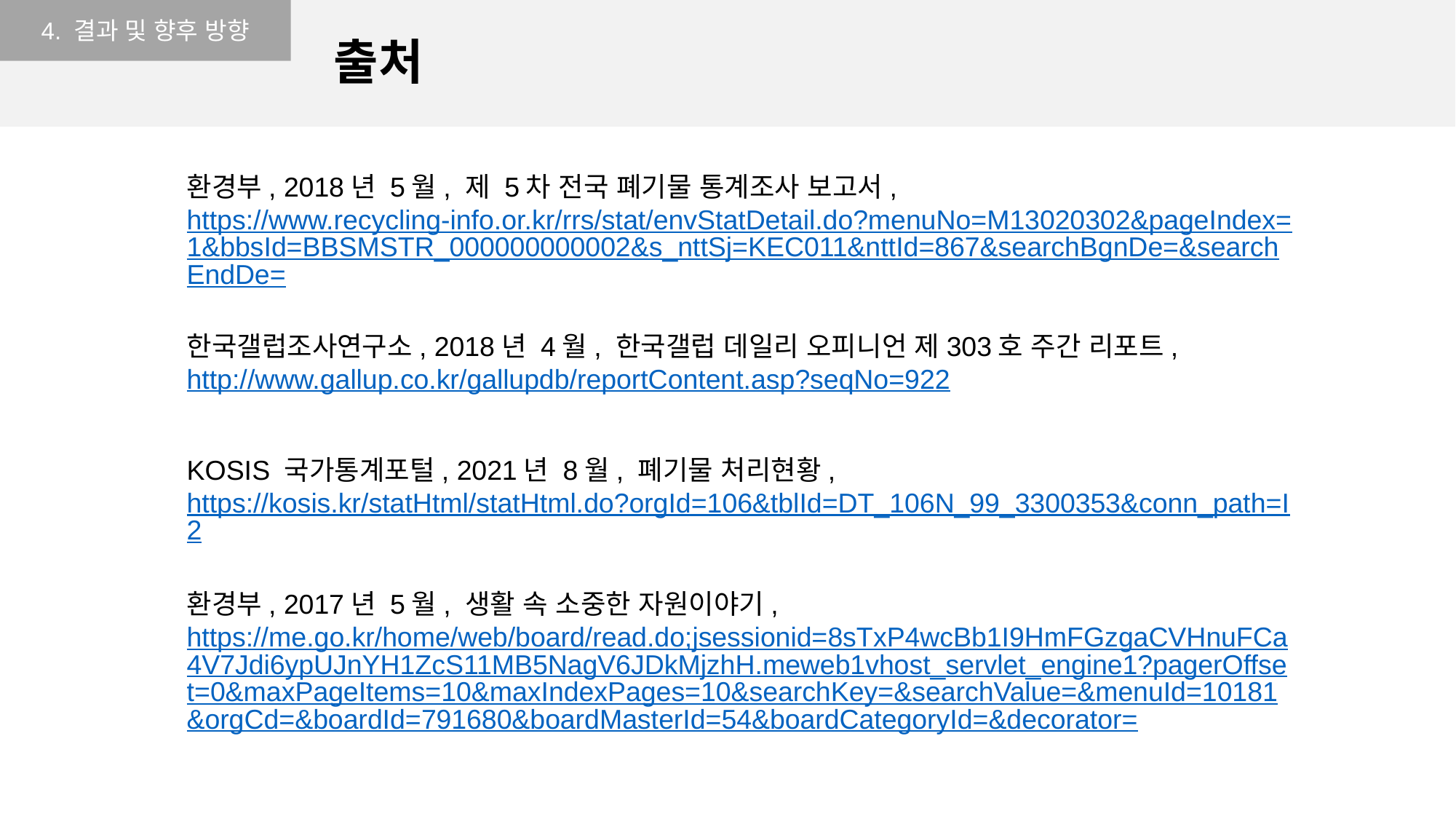

4. 결과 및 향후 방향
출처
환경부, 2018년 5월, 제 5차 전국 폐기물 통계조사 보고서, https://www.recycling-info.or.kr/rrs/stat/envStatDetail.do?menuNo=M13020302&pageIndex=1&bbsId=BBSMSTR_000000000002&s_nttSj=KEC011&nttId=867&searchBgnDe=&searchEndDe=
한국갤럽조사연구소, 2018년 4월, 한국갤럽 데일리 오피니언 제303호 주간 리포트, http://www.gallup.co.kr/gallupdb/reportContent.asp?seqNo=922
KOSIS 국가통계포털, 2021년 8월, 폐기물 처리현황, https://kosis.kr/statHtml/statHtml.do?orgId=106&tblId=DT_106N_99_3300353&conn_path=I2
환경부, 2017년 5월, 생활 속 소중한 자원이야기,
https://me.go.kr/home/web/board/read.do;jsessionid=8sTxP4wcBb1I9HmFGzgaCVHnuFCa4V7Jdi6ypUJnYH1ZcS11MB5NagV6JDkMjzhH.meweb1vhost_servlet_engine1?pagerOffset=0&maxPageItems=10&maxIndexPages=10&searchKey=&searchValue=&menuId=10181&orgCd=&boardId=791680&boardMasterId=54&boardCategoryId=&decorator=